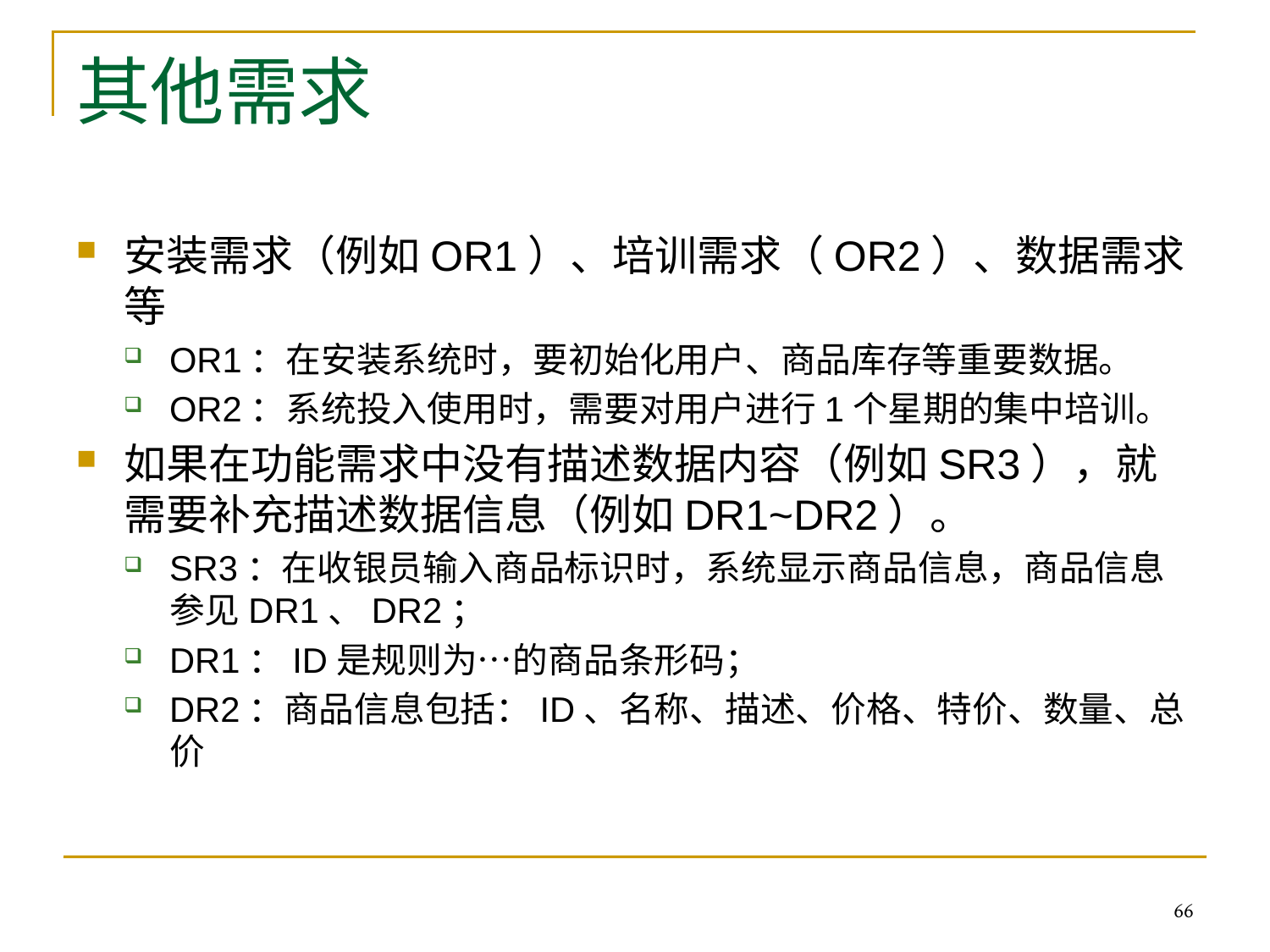

# 其他需求
安装需求（例如OR1）、培训需求（OR2）、数据需求等
OR1：在安装系统时，要初始化用户、商品库存等重要数据。
OR2：系统投入使用时，需要对用户进行1个星期的集中培训。
如果在功能需求中没有描述数据内容（例如SR3），就需要补充描述数据信息（例如DR1~DR2）。
SR3：在收银员输入商品标识时，系统显示商品信息，商品信息参见DR1、DR2；
DR1：ID是规则为…的商品条形码；
DR2：商品信息包括：ID、名称、描述、价格、特价、数量、总价
66